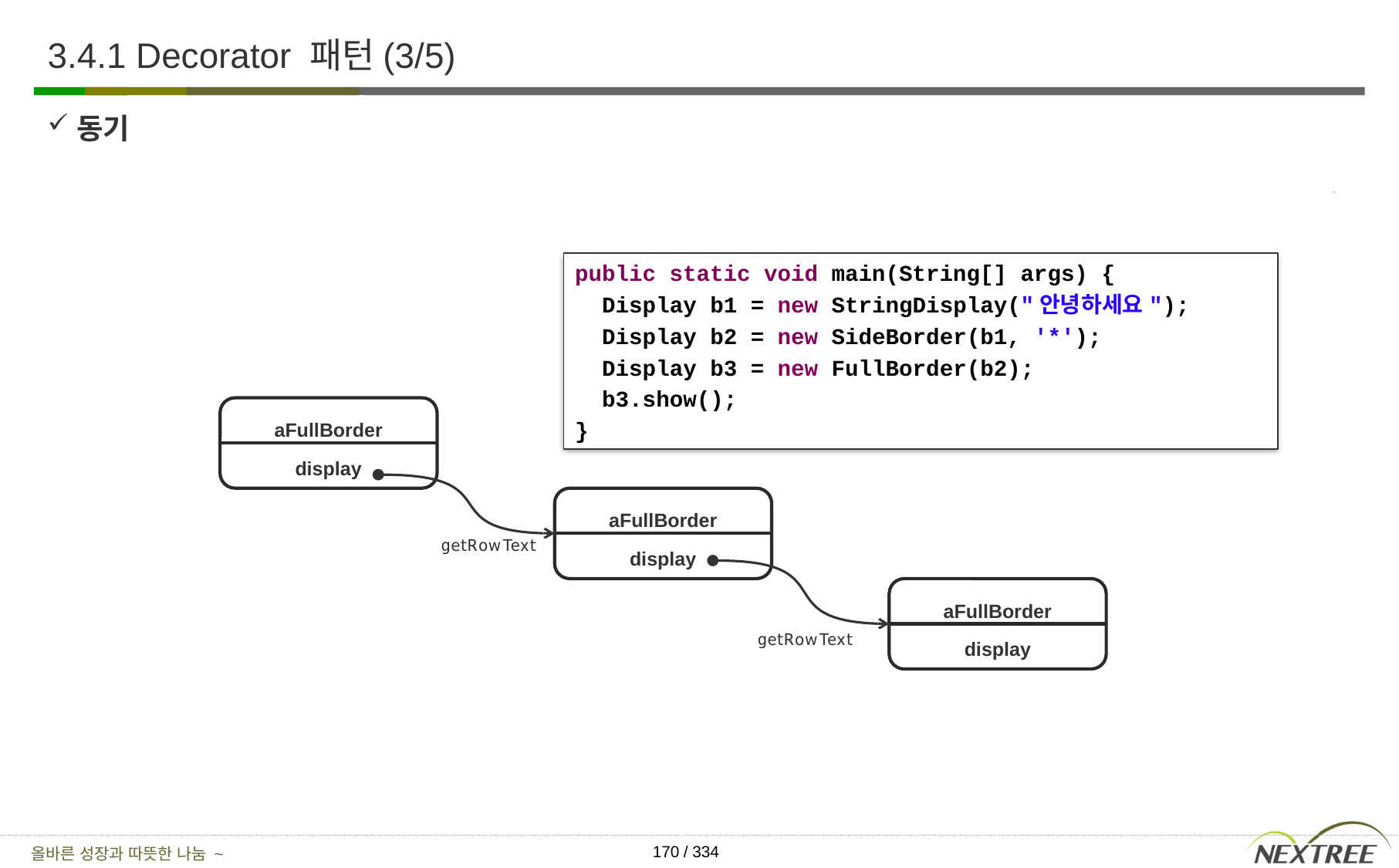

# 3.4.1 Decorator 패턴(3/5)
동기
public static void main(String[] args) {
  Display b1 = new StringDisplay("안녕하세요");
  Display b2 = new SideBorder(b1, '*');
  Display b3 = new FullBorder(b2);
  b3.show();
}
aFullBorder
display

aFullBorder
display
getRowText

aFullBorder
display
getRowText